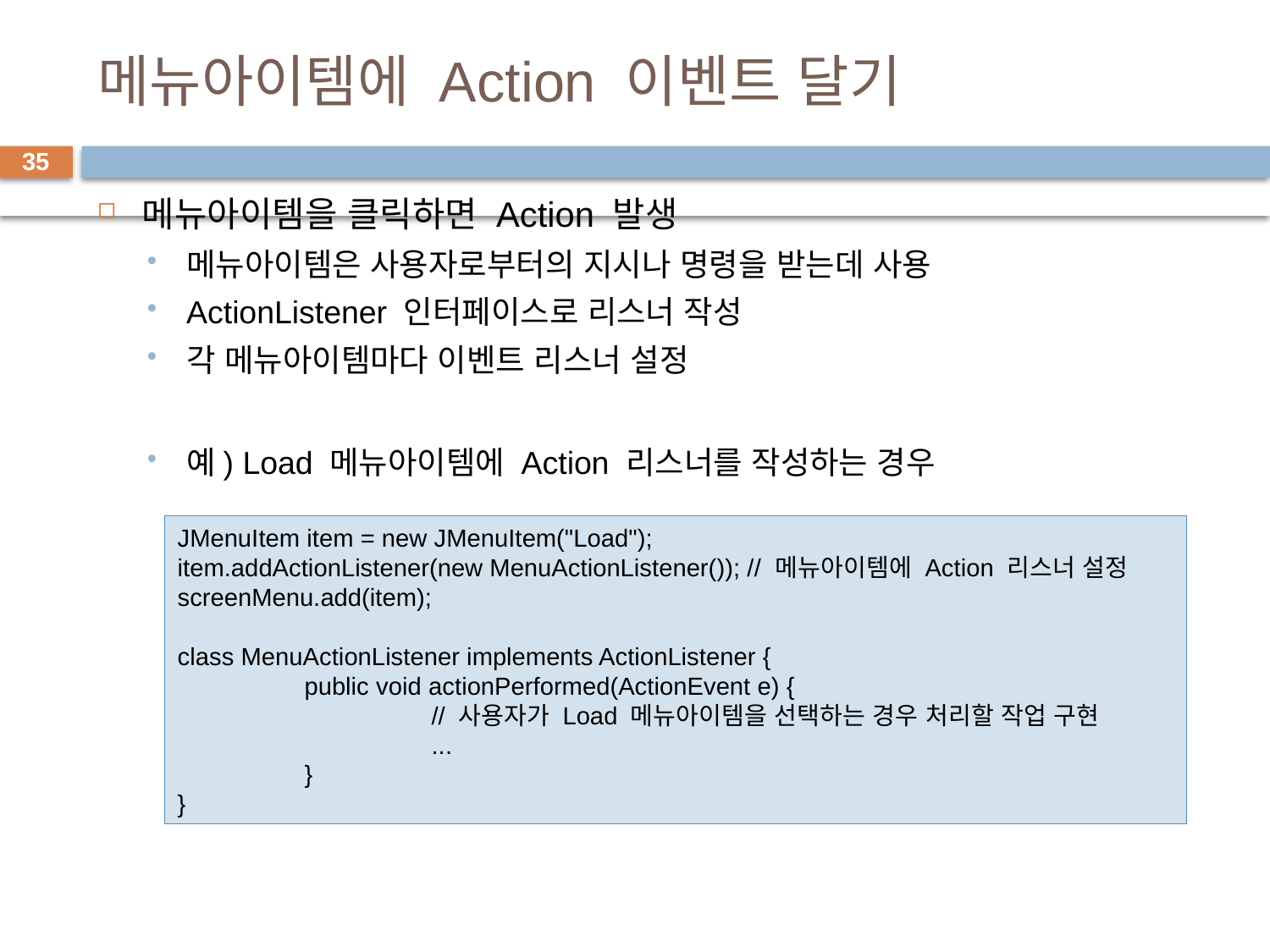

# 메뉴아이템에 Action 이벤트 달기
35
메뉴아이템을 클릭하면 Action 발생
메뉴아이템은 사용자로부터의 지시나 명령을 받는데 사용
ActionListener 인터페이스로 리스너 작성
각 메뉴아이템마다 이벤트 리스너 설정

예) Load 메뉴아이템에 Action 리스너를 작성하는 경우
JMenuItem item = new JMenuItem("Load");
item.addActionListener(new MenuActionListener()); // 메뉴아이템에 Action 리스너 설정screenMenu.add(item);

class MenuActionListener implements ActionListener {
	public void actionPerformed(ActionEvent e) {
		// 사용자가 Load 메뉴아이템을 선택하는 경우 처리할 작업 구현
		...
	}
}